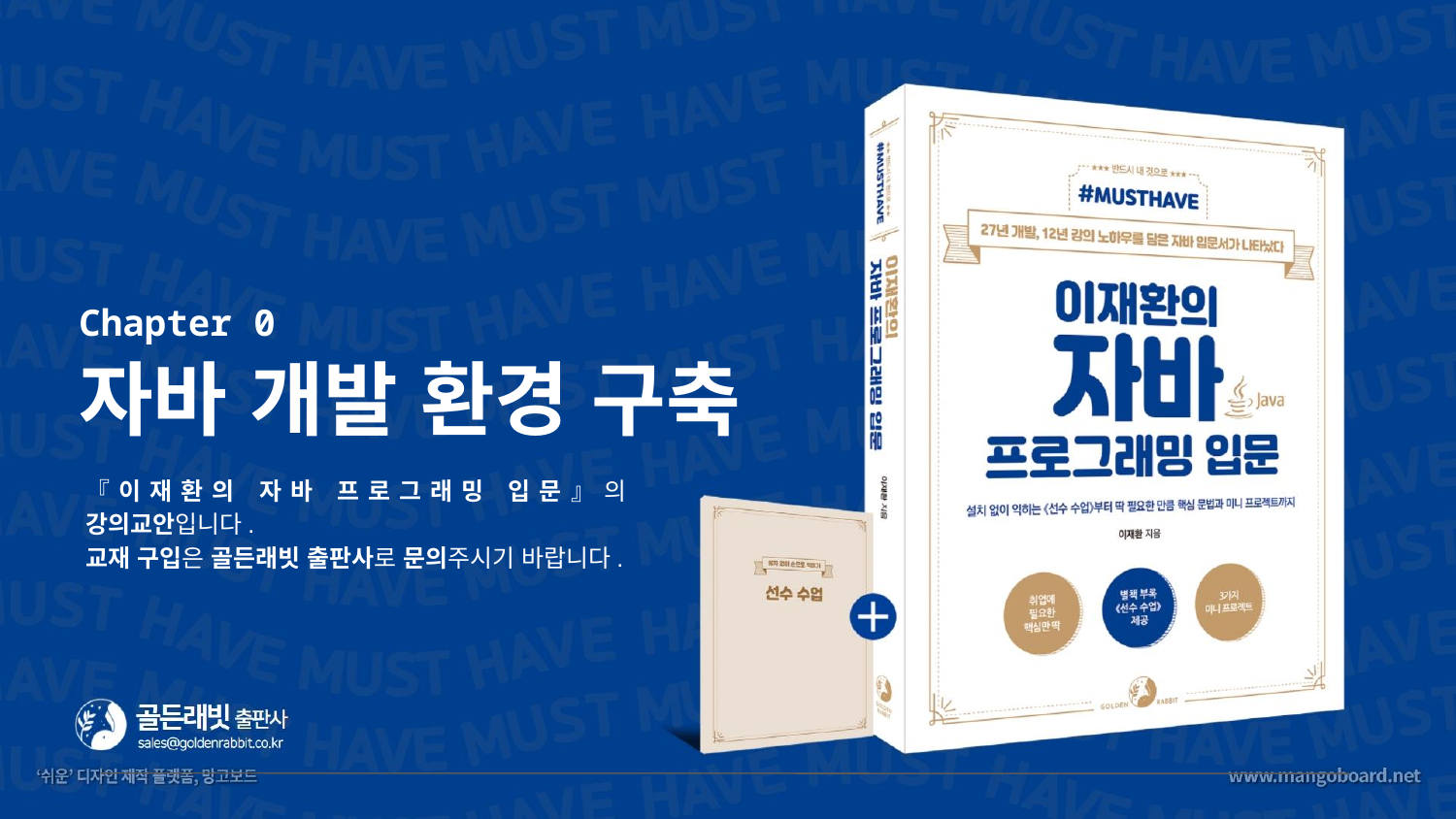

Chapter 0
# 자바 개발 환경 구축
『이재환의 자바 프로그래밍 입문』의 강의교안입니다.
교재 구입은 골든래빗 출판사로 문의주시기 바랍니다.